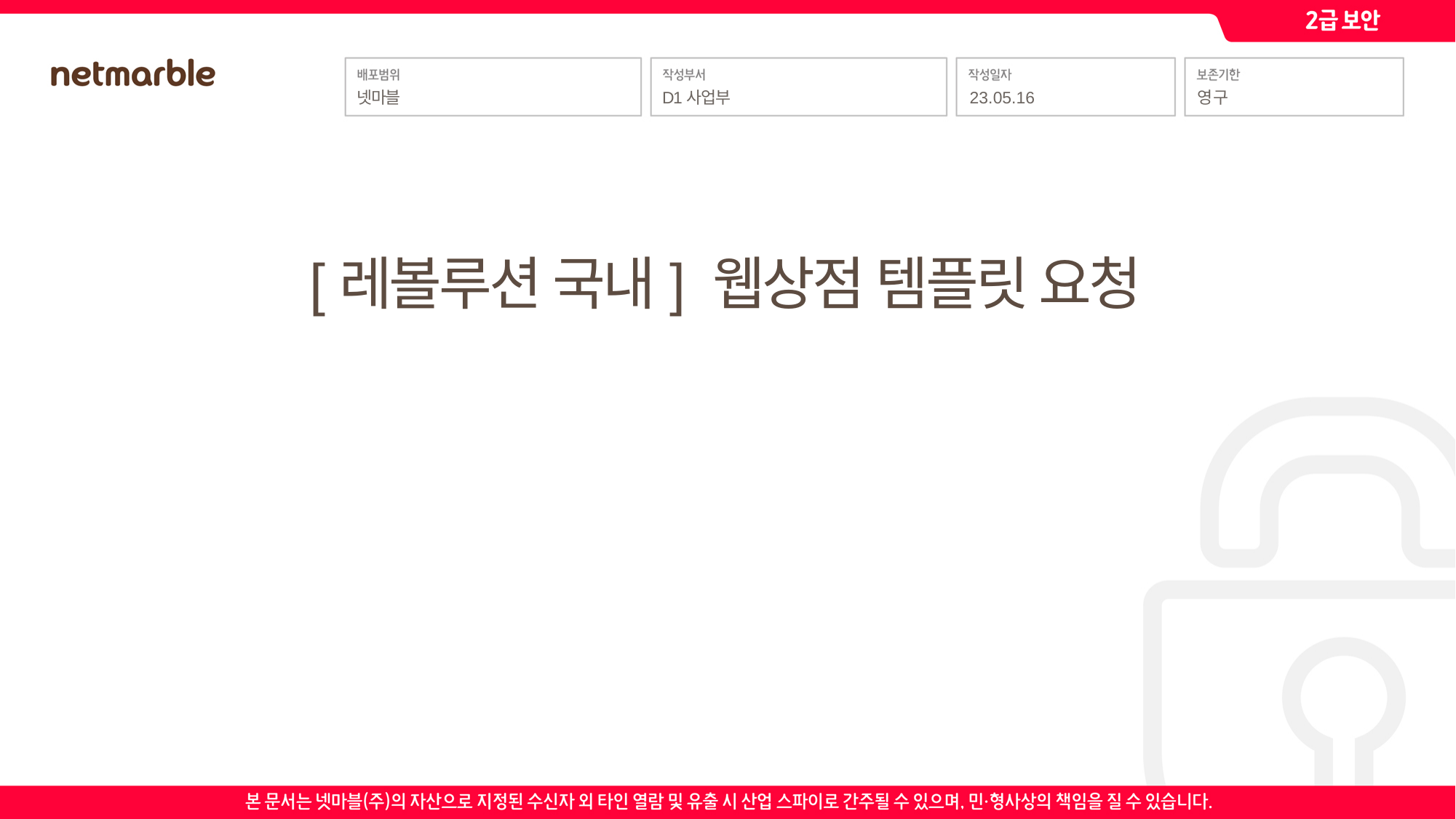

넷마블
D1사업부
23.05.16
영구
[레볼루션 국내] 웹상점 템플릿 요청